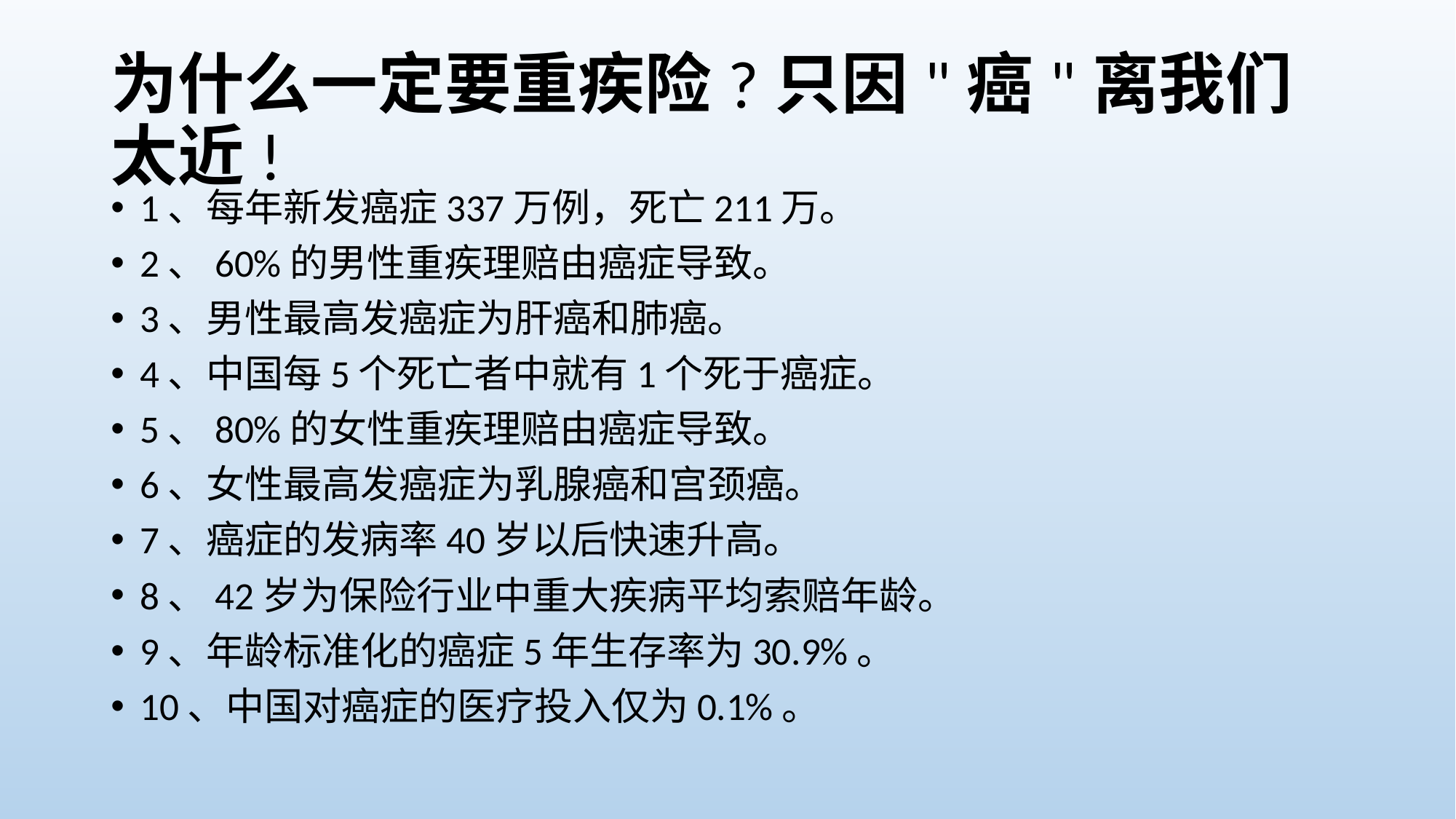

# 为什么一定要重疾险?只因"癌"离我们太近!
1、每年新发癌症337万例，死亡211万。
2、60%的男性重疾理赔由癌症导致。
3、男性最高发癌症为肝癌和肺癌。
4、中国每5个死亡者中就有1个死于癌症。
5、80%的女性重疾理赔由癌症导致。
6、女性最高发癌症为乳腺癌和宫颈癌。
7、癌症的发病率40岁以后快速升高。
8、42岁为保险行业中重大疾病平均索赔年龄。
9、年龄标准化的癌症5年生存率为30.9%。
10、中国对癌症的医疗投入仅为0.1%。